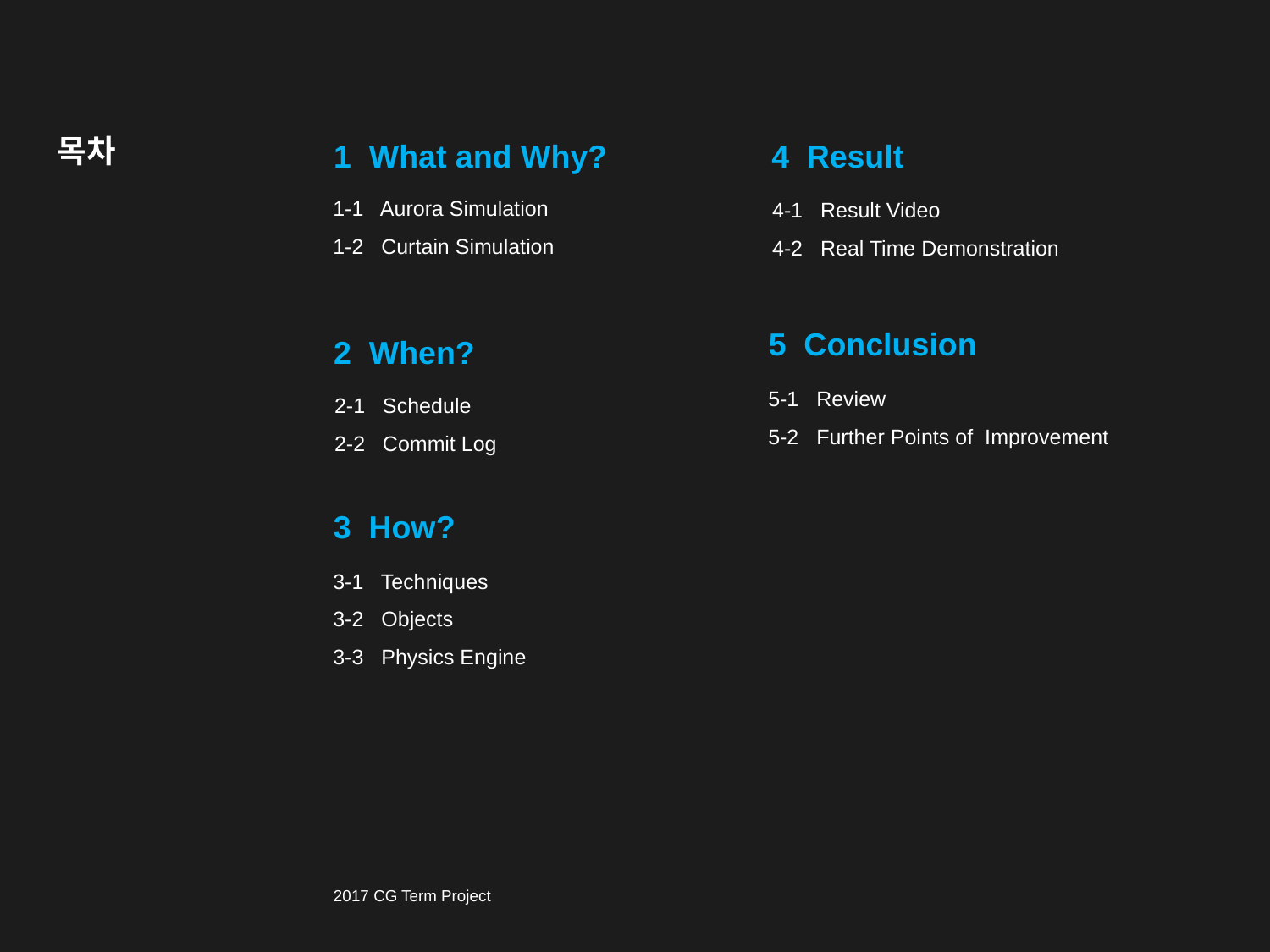

목차
4  Result
4-1   Result Video
4-2   Real Time Demonstration
1  What and Why?
1-1   Aurora Simulation
1-2   Curtain Simulation
5  Conclusion
5-1   Review
5-2   Further Points of  Improvement
2  When?
2-1   Schedule
2-2   Commit Log
3  How?
3-1   Techniques
3-2   Objects
3-3   Physics Engine

2017 CG Term Project